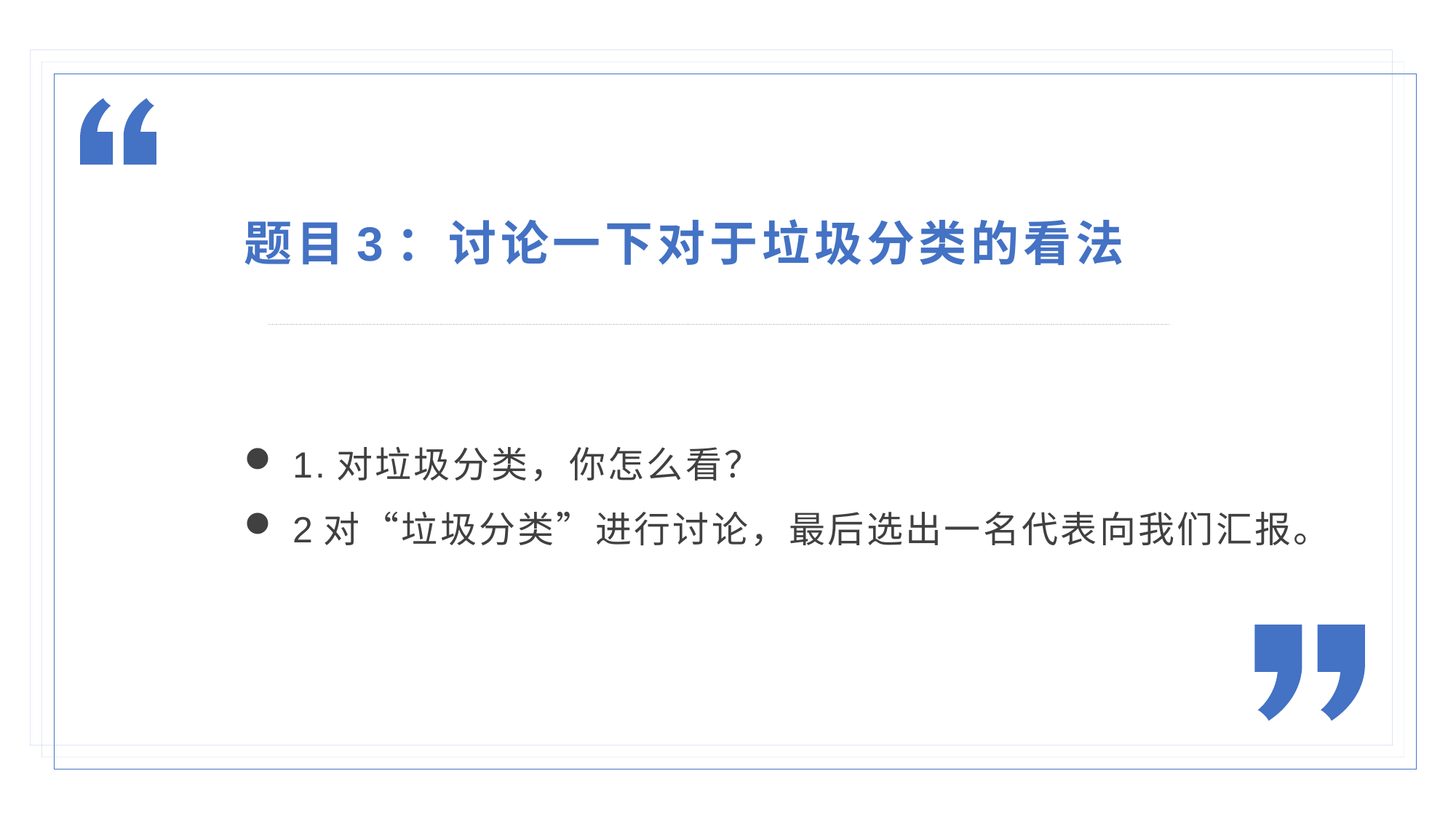

题目3：讨论一下对于垃圾分类的看法
1.对垃圾分类，你怎么看？
2对“垃圾分类”进行讨论，最后选出一名代表向我们汇报。